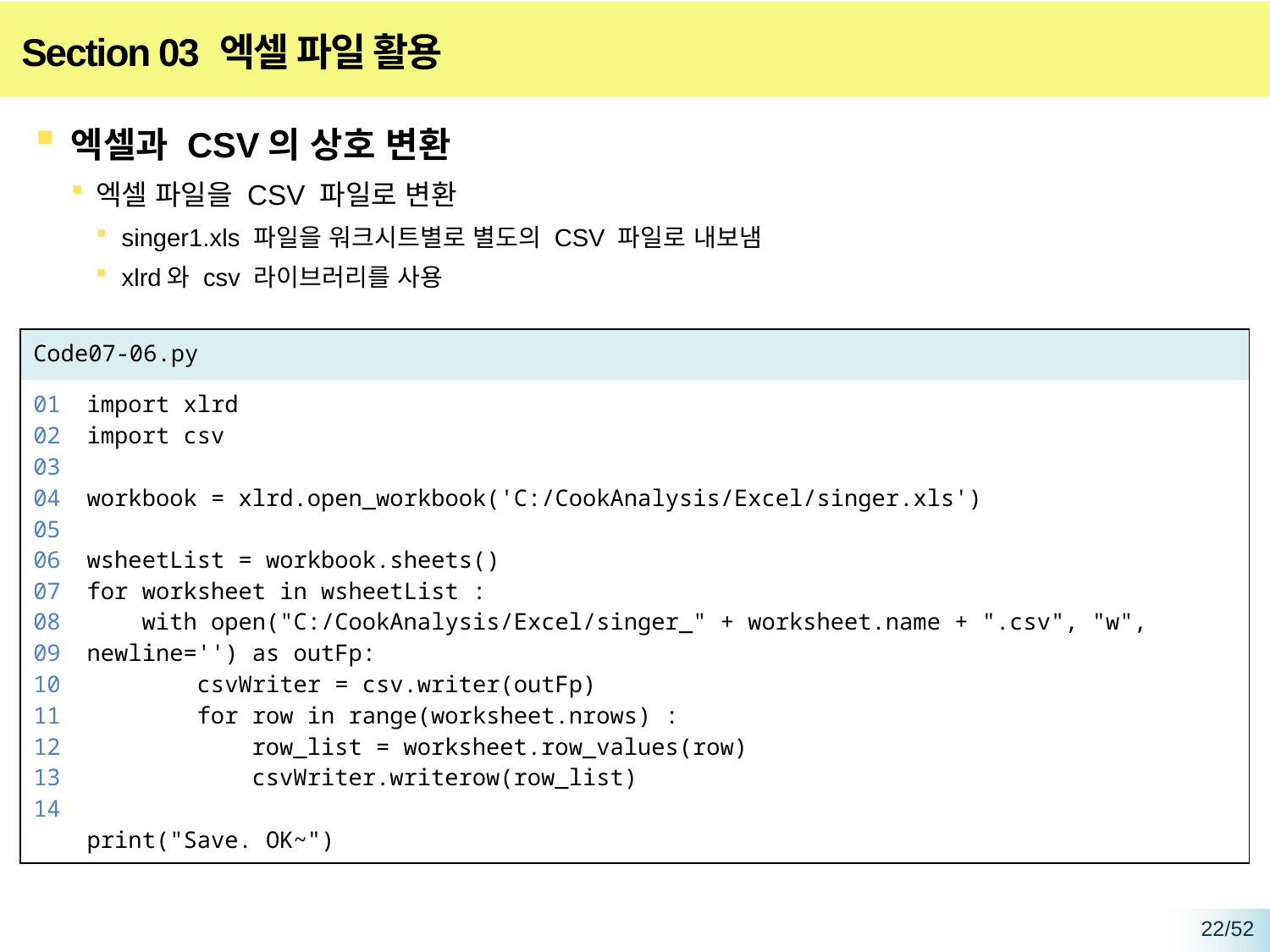

# Section 03 엑셀 파일 활용
엑셀과 CSV의 상호 변환
엑셀 파일을 CSV 파일로 변환
singer1.xls 파일을 워크시트별로 별도의 CSV 파일로 내보냄
xlrd와 csv 라이브러리를 사용
| Code07-06.py |  |
| --- | --- |
| 01 02 03 04 05 06 07 08 09 10 11 12 13 14 | import xlrd import csv workbook = xlrd.open\_workbook('C:/CookAnalysis/Excel/singer.xls') wsheetList = workbook.sheets() for worksheet in wsheetList : with open("C:/CookAnalysis/Excel/singer\_" + worksheet.name + ".csv", "w", newline='') as outFp: csvWriter = csv.writer(outFp) for row in range(worksheet.nrows) : row\_list = worksheet.row\_values(row) csvWriter.writerow(row\_list) print("Save. OK~") |